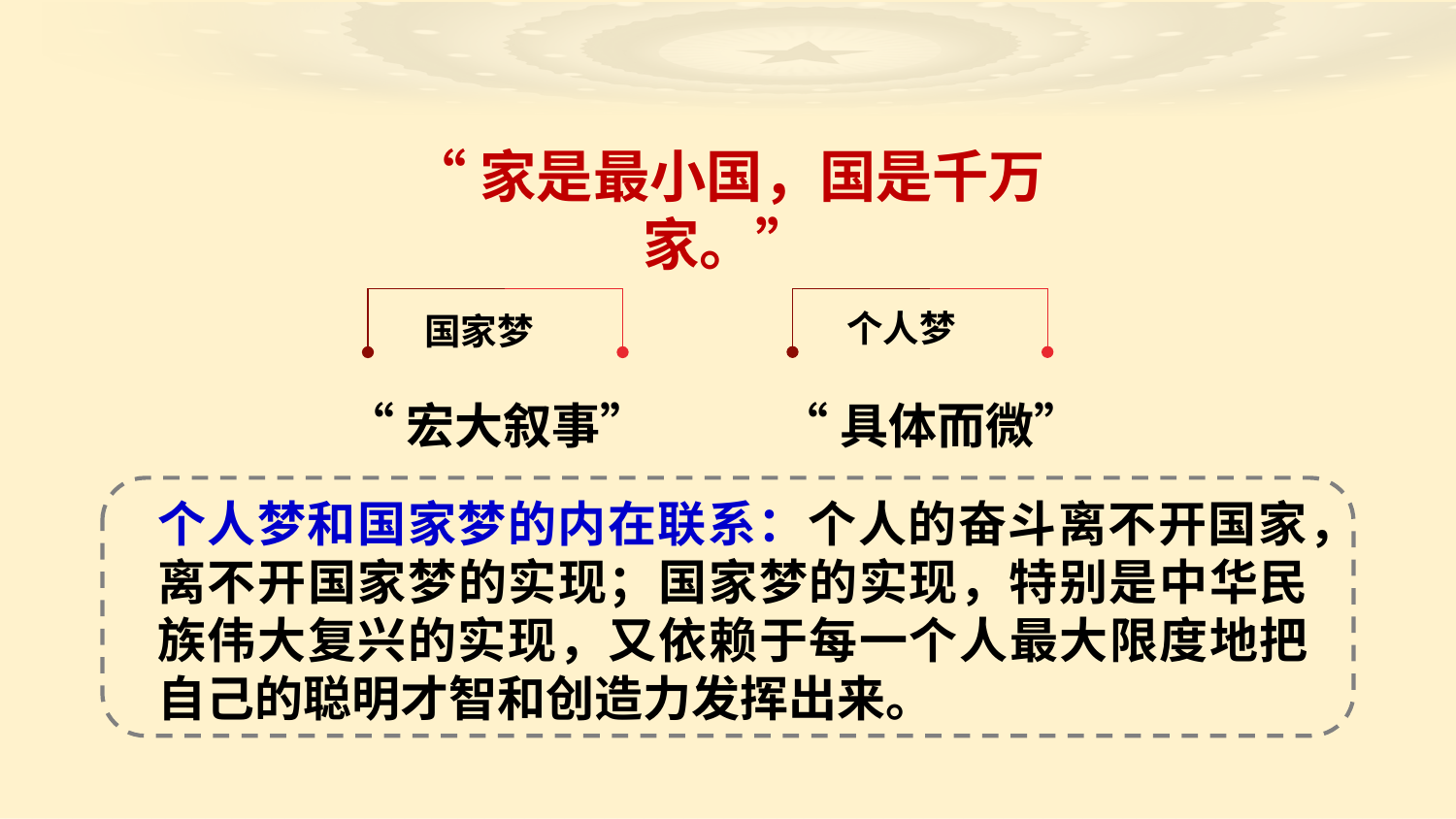

“家是最小国，国是千万家。”
国家梦
个人梦
“宏大叙事”
“具体而微”

个人梦和国家梦的内在联系：个人的奋斗离不开国家，离不开国家梦的实现；国家梦的实现，特别是中华民族伟大复兴的实现，又依赖于每一个人最大限度地把自己的聪明才智和创造力发挥出来。